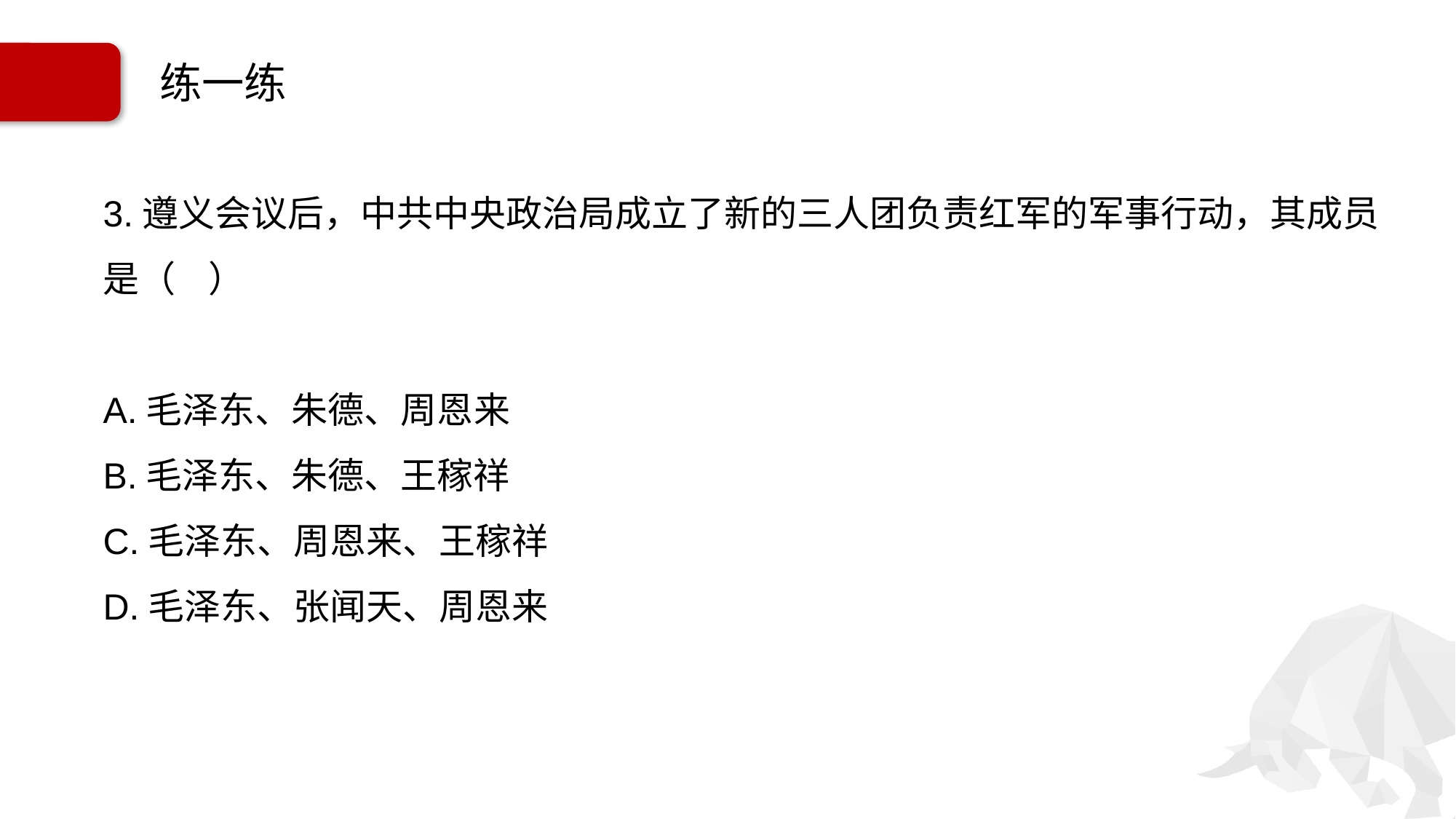

# 练一练
3.遵义会议后，中共中央政治局成立了新的三人团负责红军的军事行动，其成员是（    ）

A.毛泽东、朱德、周恩来
B.毛泽东、朱德、王稼祥
C.毛泽东、周恩来、王稼祥
D.毛泽东、张闻天、周恩来